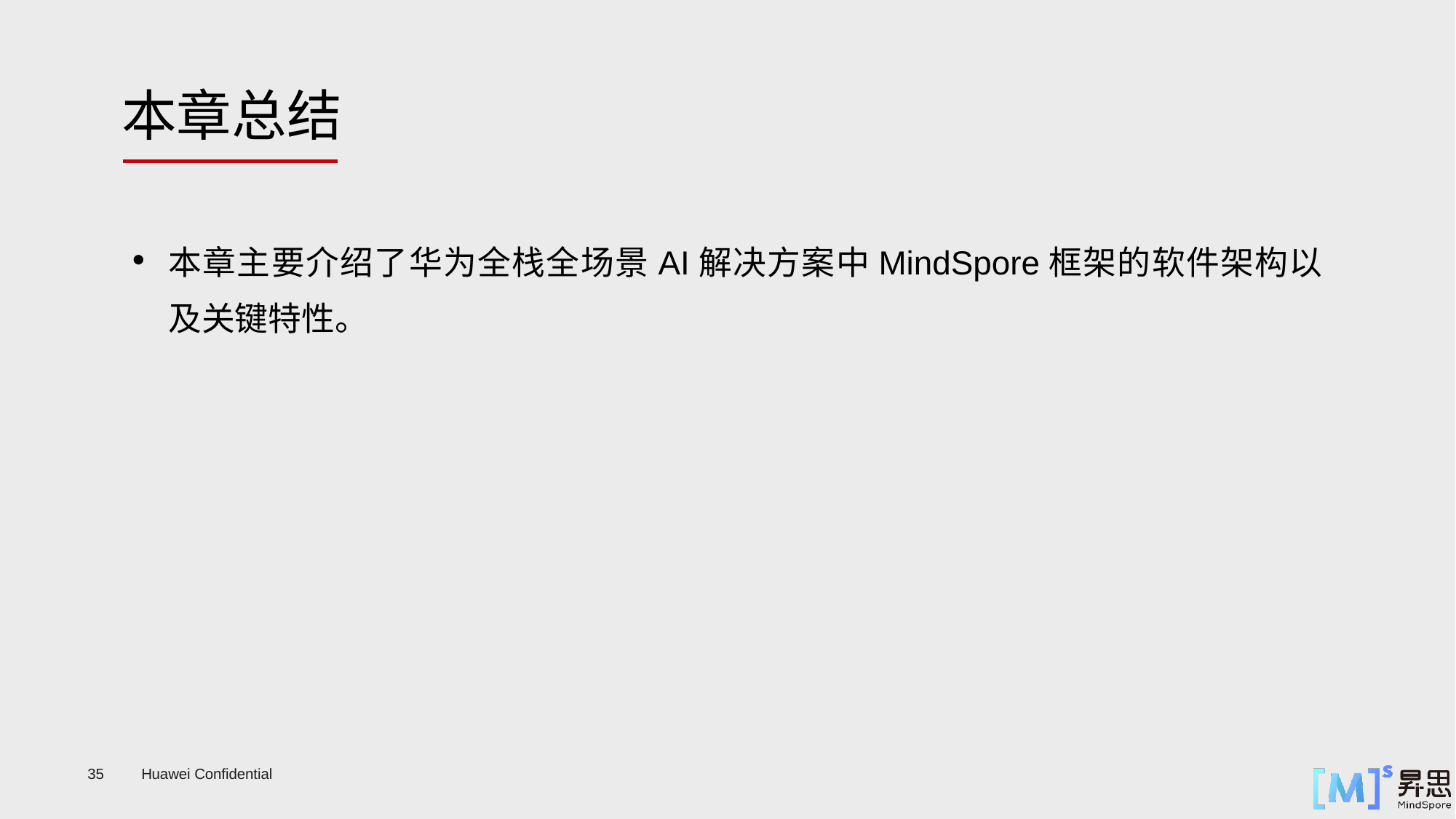

本章主要介绍了华为全栈全场景AI解决方案中MindSpore框架的软件架构以及关键特性。